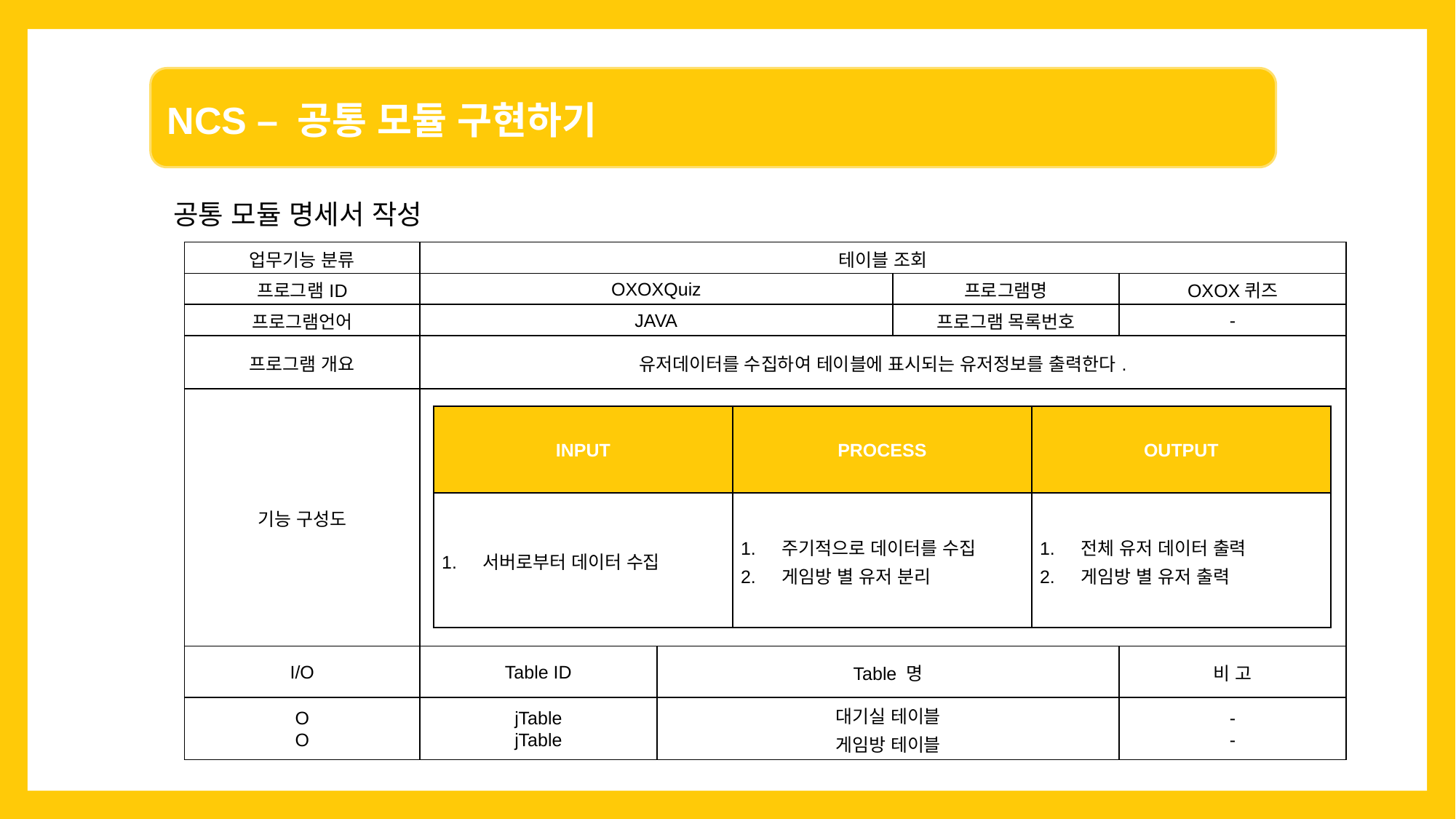

NCS – 공통 모듈 구현하기
공통 모듈 명세서 작성
| 업무기능 분류 | 테이블 조회 |  |  |  |
| --- | --- | --- | --- | --- |
| 프로그램ID | OXOXQuiz |  | 프로그램명 | OXOX퀴즈 |
| 프로그램언어 | JAVA |  | 프로그램 목록번호 | - |
| 프로그램 개요 | 유저데이터를 수집하여 테이블에 표시되는 유저정보를 출력한다. |  |  |  |
| 기능 구성도 |  |  |  |  |
| I/O | Table ID | Table 명 |  | 비 고 |
| O O | jTable jTable | 대기실 테이블 게임방 테이블 |  | - - |
| INPUT | PROCESS | OUTPUT |
| --- | --- | --- |
| 서버로부터 데이터 수집 | 주기적으로 데이터를 수집 게임방 별 유저 분리 | 전체 유저 데이터 출력 게임방 별 유저 출력 |